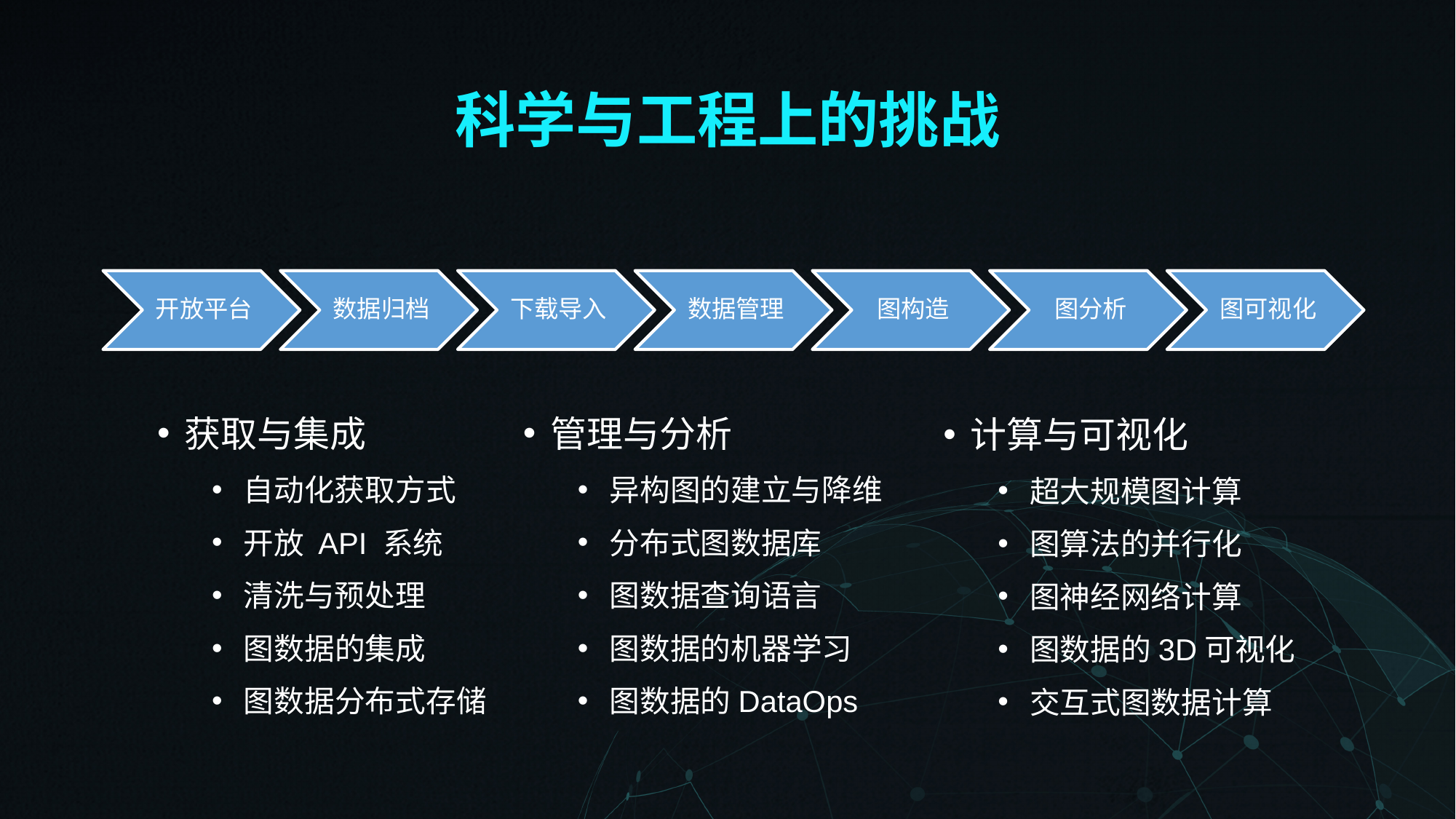

开放平台
数据归档
下载导入
数据管理
图构造
图分析
图可视化
# 科学与工程上的挑战
管理与分析
异构图的建立与降维
分布式图数据库
图数据查询语言
图数据的机器学习
图数据的DataOps

获取与集成
自动化获取方式
开放 API 系统
清洗与预处理
图数据的集成
图数据分布式存储

计算与可视化
超大规模图计算
图算法的并行化
图神经网络计算
图数据的3D可视化
交互式图数据计算